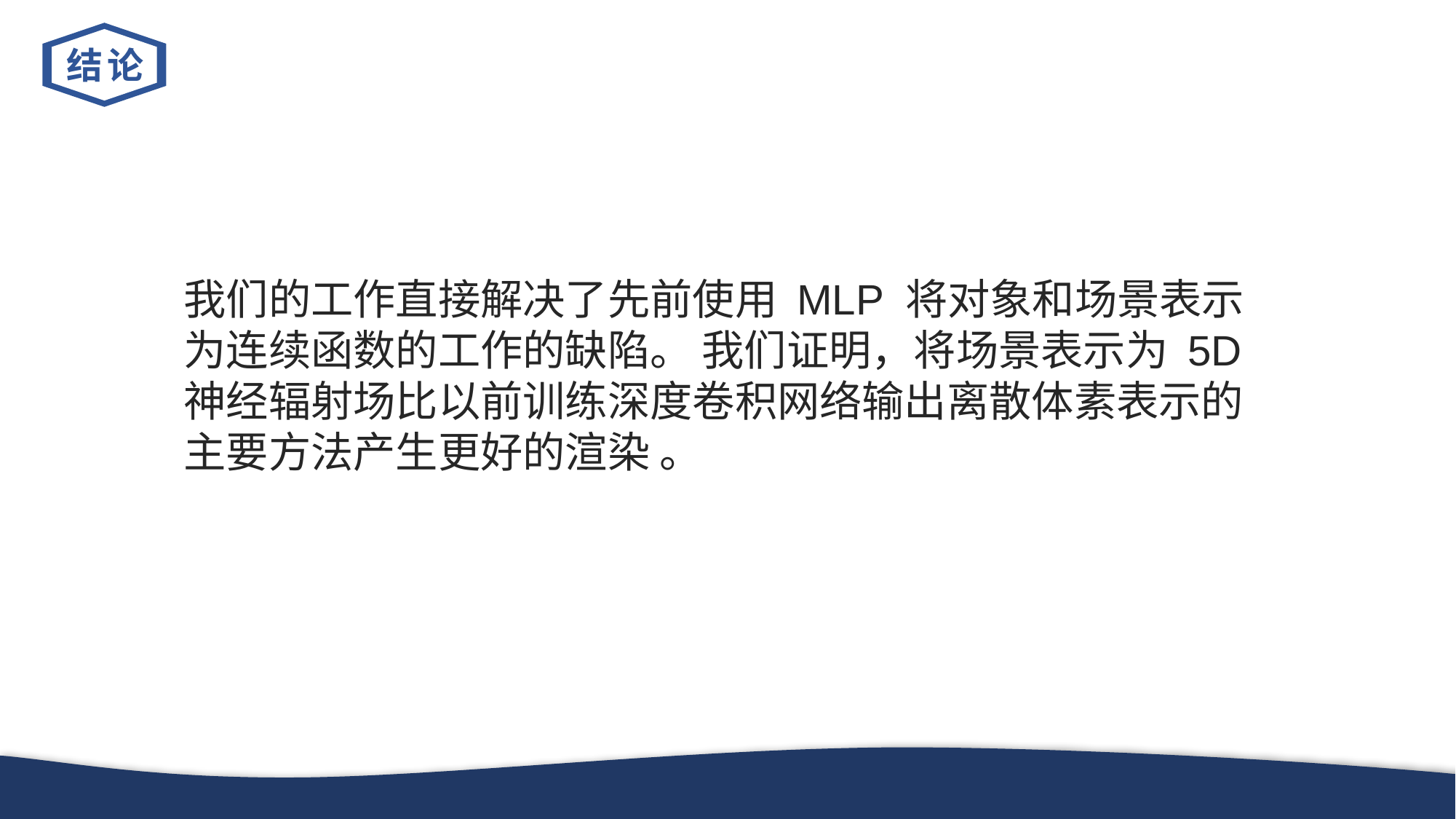

结论
我们的工作直接解决了先前使用 MLP 将对象和场景表示为连续函数的工作的缺陷。 我们证明，将场景表示为 5D 神经辐射场比以前训练深度卷积网络输出离散体素表示的主要方法产生更好的渲染 。